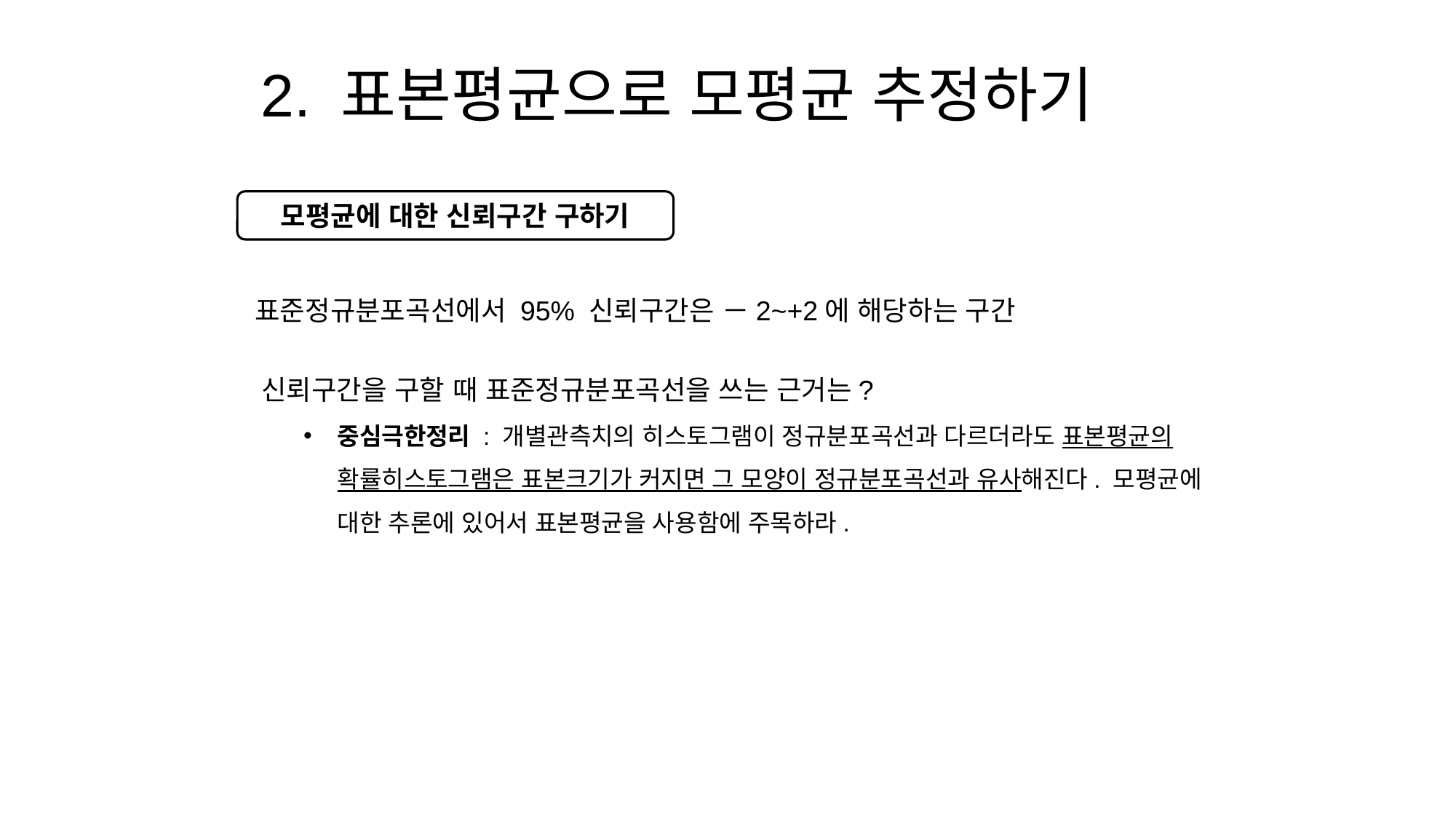

# 2. 표본평균으로 모평균 추정하기
모평균에 대한 신뢰구간 구하기

표준정규분포곡선에서 95% 신뢰구간은 －2~+2에 해당하는 구간
 신뢰구간을 구할 때 표준정규분포곡선을 쓰는 근거는?
중심극한정리 : 개별관측치의 히스토그램이 정규분포곡선과 다르더라도 표본평균의 확률히스토그램은 표본크기가 커지면 그 모양이 정규분포곡선과 유사해진다. 모평균에 대한 추론에 있어서 표본평균을 사용함에 주목하라.